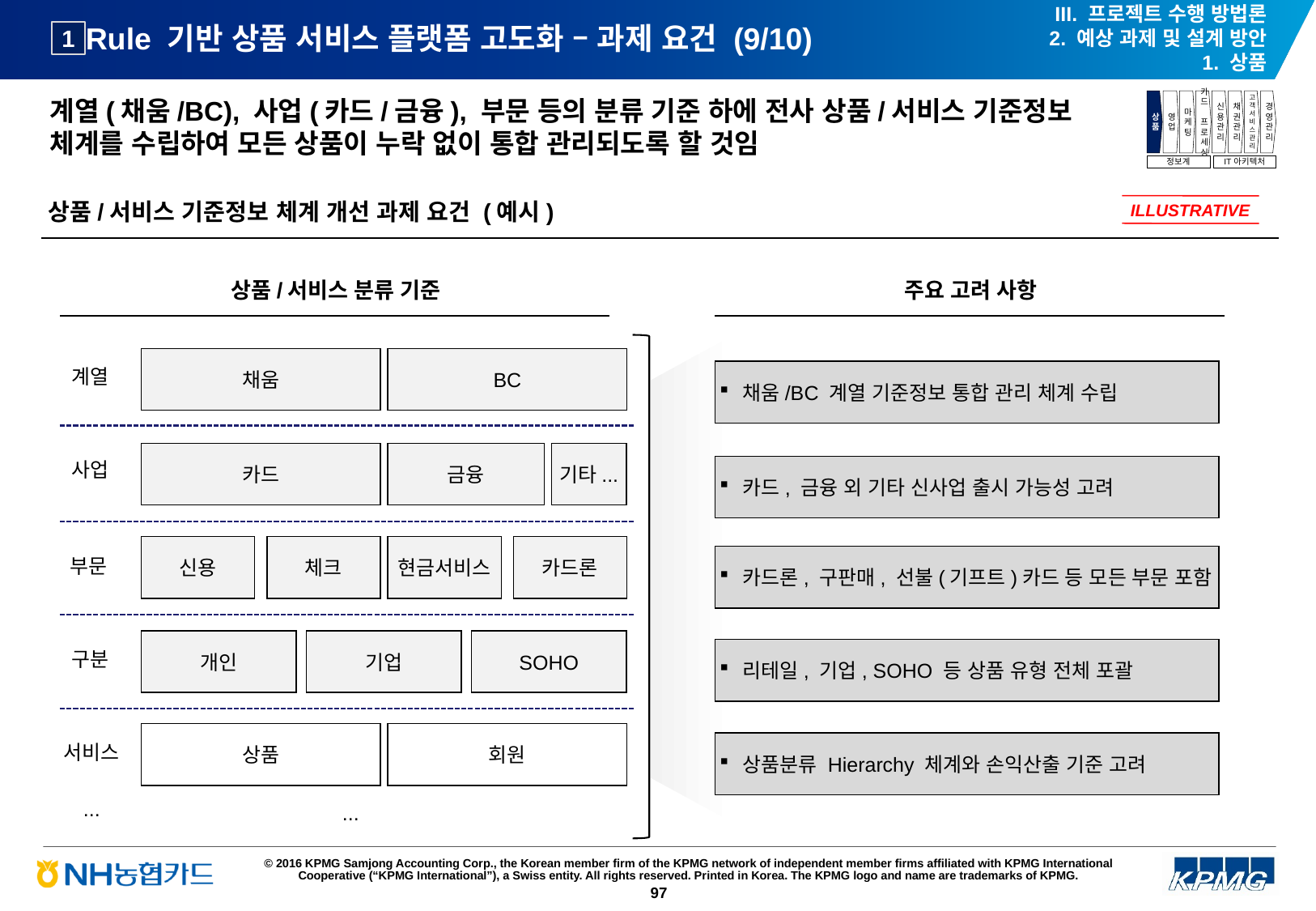

III. 프로젝트 수행 방법론
2. 예상 과제 및 설계 방안
1. 상품
# Rule 기반 상품 서비스 플랫폼 고도화 – 과제 요건 (9/10)
1
계열(채움/BC), 사업(카드/금융), 부문 등의 분류 기준 하에 전사 상품/서비스 기준정보 체계를 수립하여 모든 상품이 누락 없이 통합 관리되도록 할 것임
상품
영업
마케팅
카드
프로세싱
신용관리
채권관리
고객서비스관리
경영관리
정보계
IT아키텍처
상품/서비스 기준정보 체계 개선 과제 요건 (예시)
ILLUSTRATIVE
주요 고려 사항
상품/서비스 분류 기준

채움
BC
계열
 채움/BC 계열 기준정보 통합 관리 체계 수립
카드
금융
기타...
사업
 카드, 금융 외 기타 신사업 출시 가능성 고려
신용
체크
현금서비스
카드론

 카드론, 구판매, 선불(기프트)카드 등 모든 부문 포함
부문
개인
기업
SOHO
 리테일, 기업, SOHO 등 상품 유형 전체 포괄
구분
상품
회원
 상품분류 Hierarchy 체계와 손익산출 기준 고려
서비스
...
...